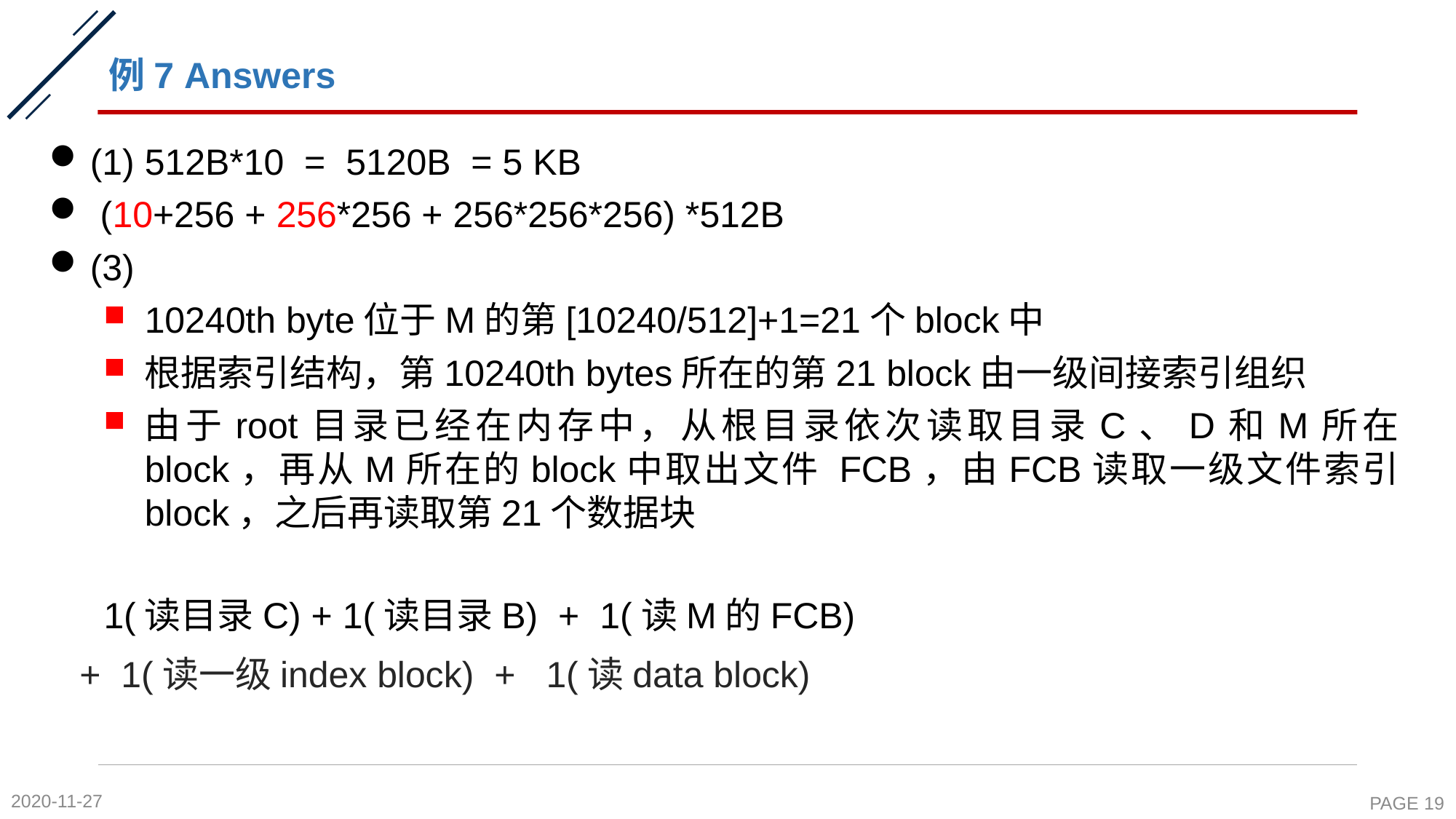

# 例7 Answers
(1) 512B*10  =  5120B  = 5 KB
 (10+256 + 256*256 + 256*256*256) *512B
(3)
10240th byte位于M的第[10240/512]+1=21个block中
根据索引结构，第10240th bytes所在的第21 block由一级间接索引组织
由于root目录已经在内存中，从根目录依次读取目录C、D和M所在block，再从M所在的block中取出文件 FCB，由FCB读取一级文件索引block，之后再读取第21个数据块

1(读目录C) + 1(读目录B)  +  1(读M的FCB)
   +  1(读一级index block)  +   1(读data block)

2020-11-27
PAGE 19